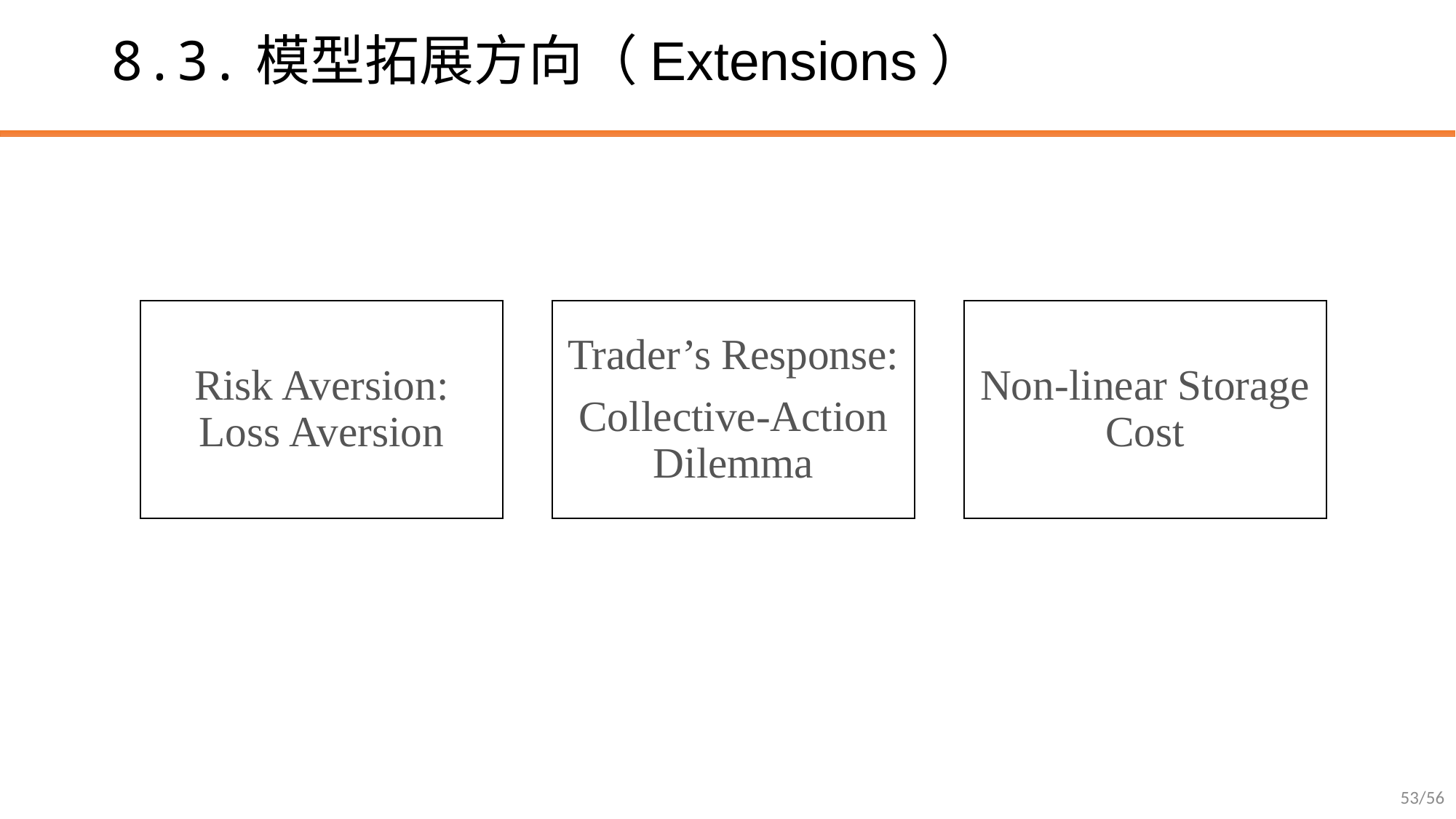

# 8.3.模型拓展方向（Extensions）
Risk Aversion: Loss Aversion
Trader’s Response:
Collective-Action Dilemma
Non-linear Storage Cost